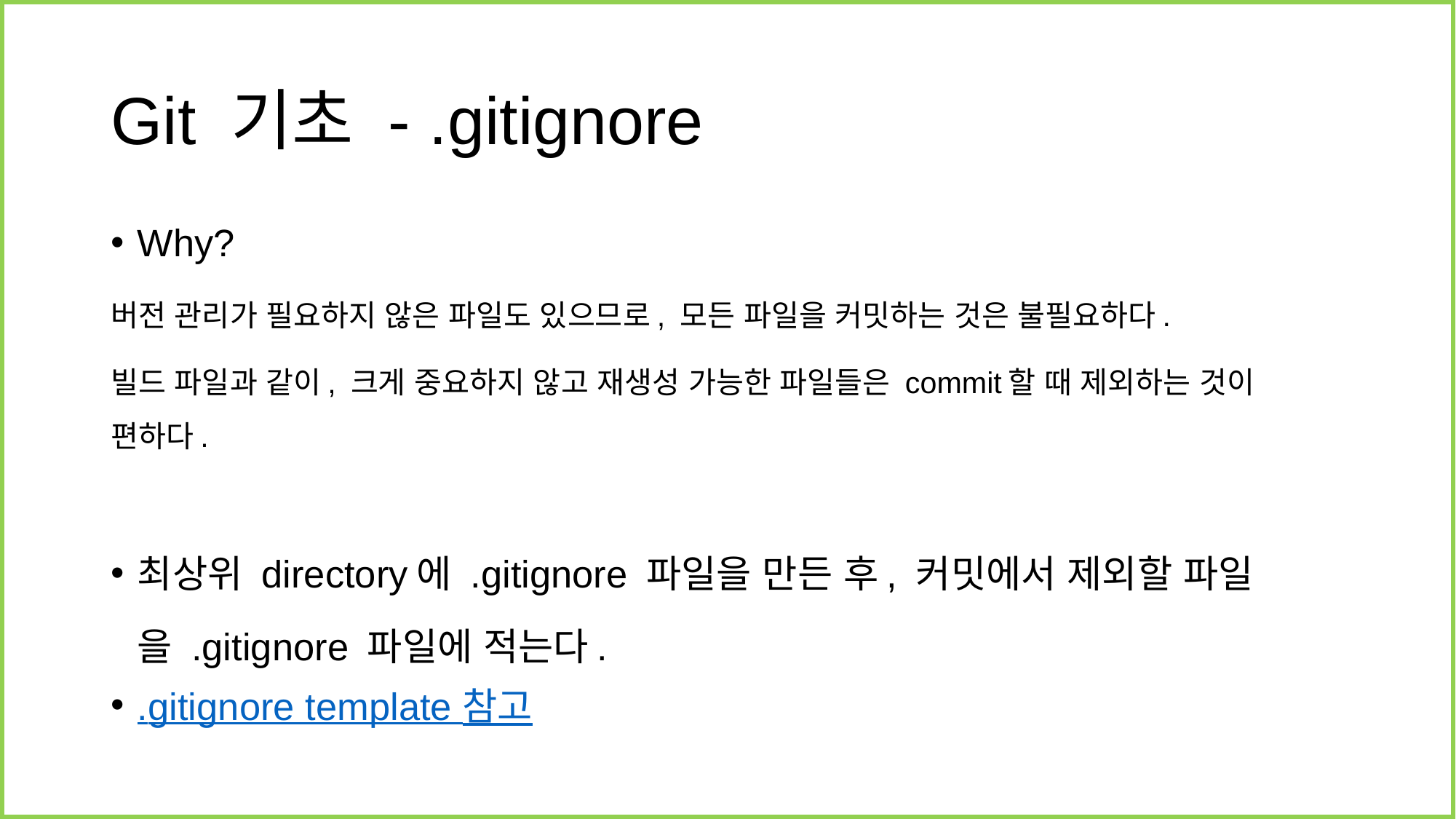

# Git 기초 - .gitignore
Why?
버전 관리가 필요하지 않은 파일도 있으므로, 모든 파일을 커밋하는 것은 불필요하다.
빌드 파일과 같이, 크게 중요하지 않고 재생성 가능한 파일들은 commit할 때 제외하는 것이 편하다.

최상위 directory에 .gitignore 파일을 만든 후, 커밋에서 제외할 파일을 .gitignore 파일에 적는다.
.gitignore template 참고